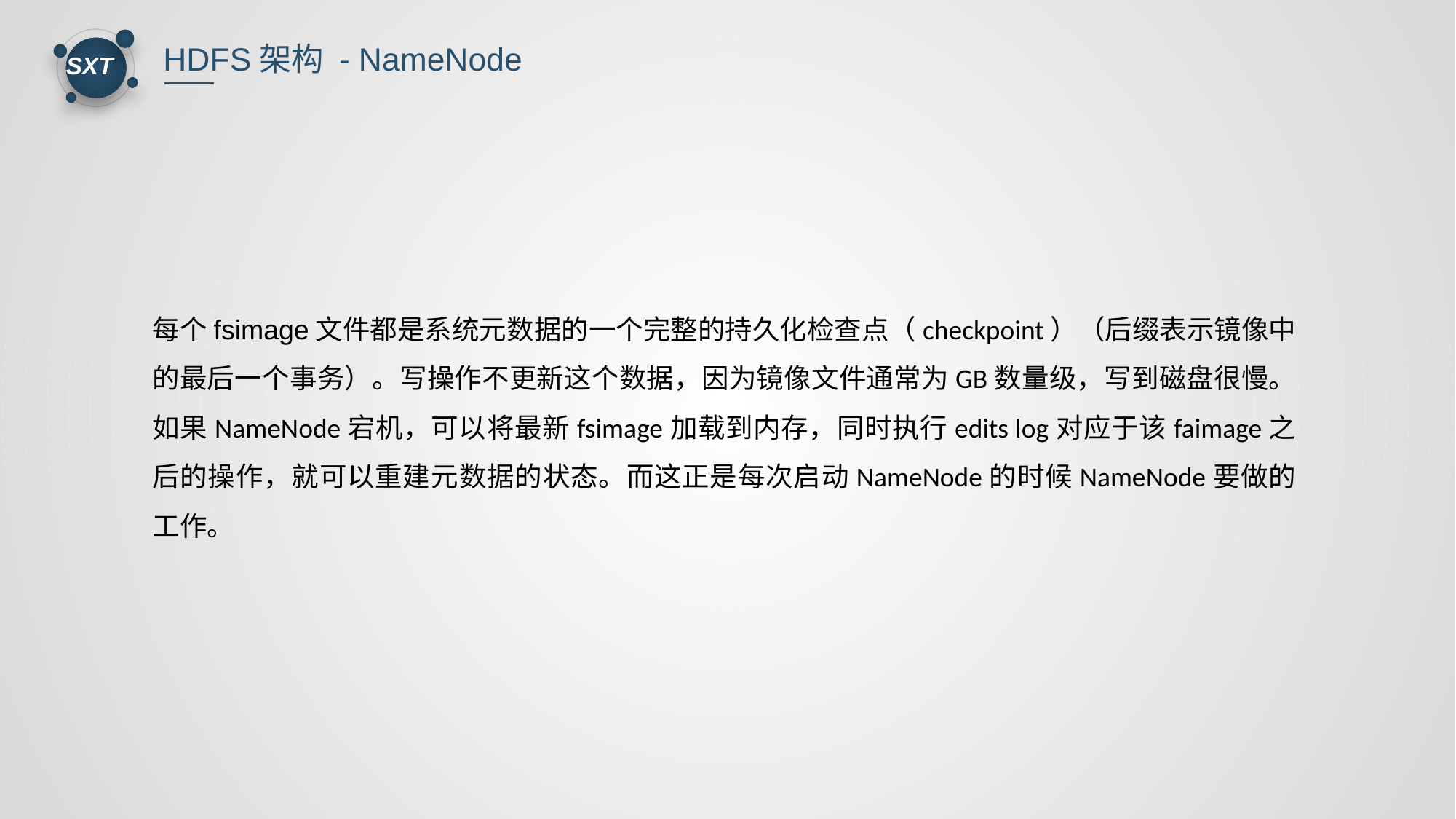

HDFS架构 - NameNode
每个fsimage文件都是系统元数据的一个完整的持久化检查点（checkpoint）（后缀表示镜像中的最后一个事务）。写操作不更新这个数据，因为镜像文件通常为GB数量级，写到磁盘很慢。如果NameNode宕机，可以将最新fsimage加载到内存，同时执行edits log对应于该faimage之后的操作，就可以重建元数据的状态。而这正是每次启动NameNode的时候NameNode要做的工作。